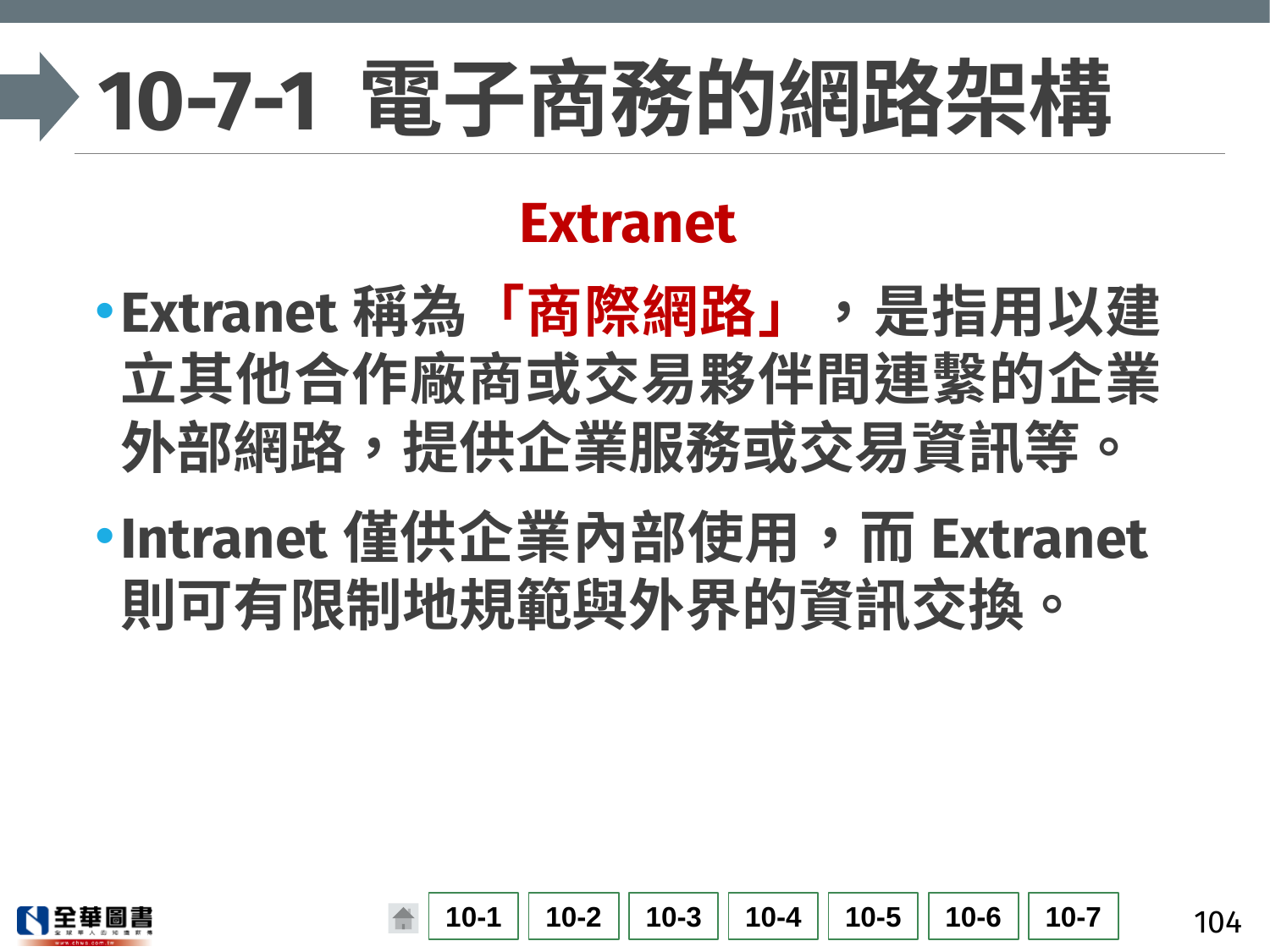

# 10-7-1 電子商務的網路架構
Extranet
Extranet稱為「商際網路」，是指用以建立其他合作廠商或交易夥伴間連繫的企業外部網路，提供企業服務或交易資訊等。
Intranet僅供企業內部使用，而Extranet則可有限制地規範與外界的資訊交換。

104